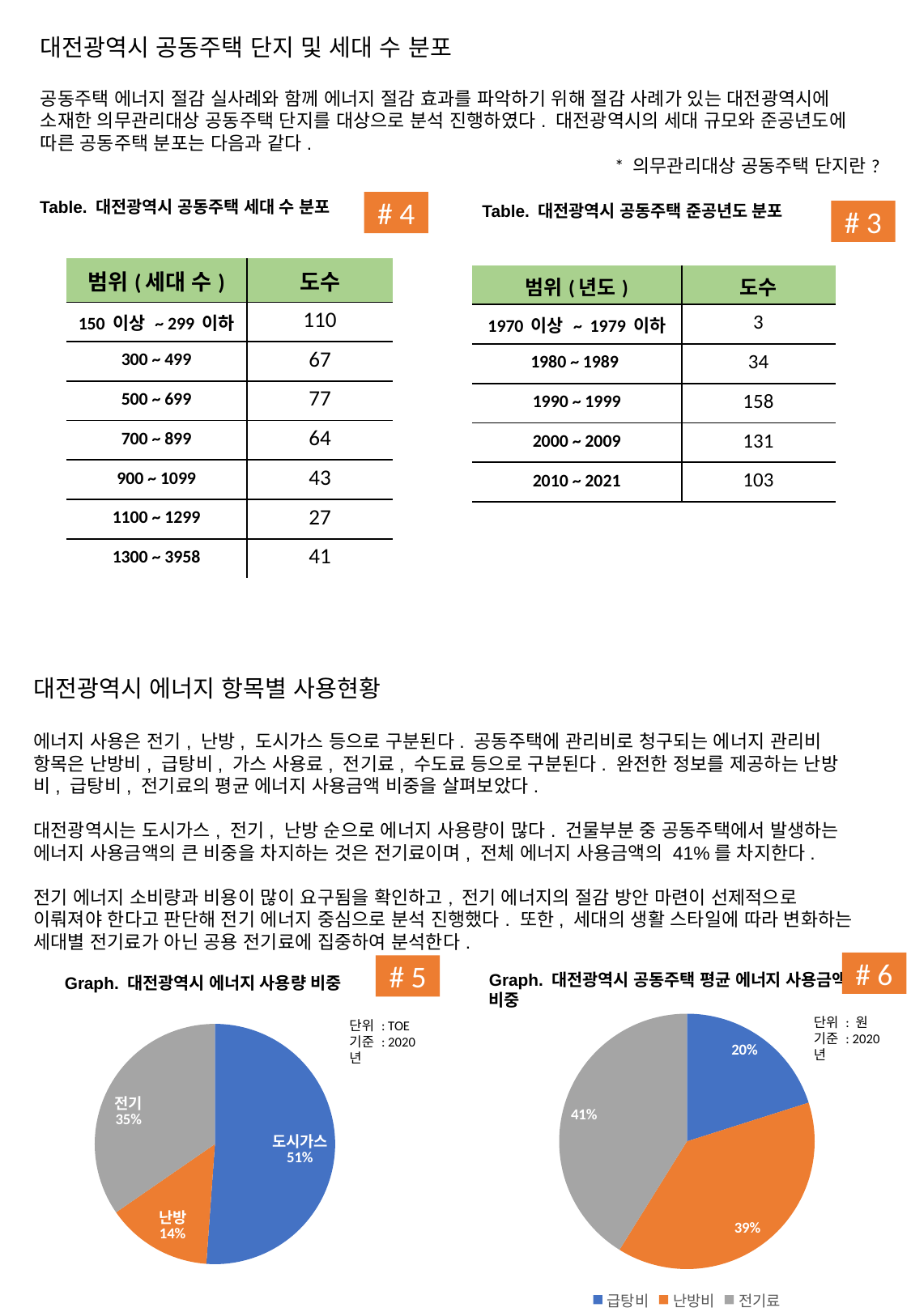

대전광역시 공동주택 단지 및 세대 수 분포
공동주택 에너지 절감 실사례와 함께 에너지 절감 효과를 파악하기 위해 절감 사례가 있는 대전광역시에 소재한 의무관리대상 공동주택 단지를 대상으로 분석 진행하였다. 대전광역시의 세대 규모와 준공년도에 따른 공동주택 분포는 다음과 같다.
* 의무관리대상 공동주택 단지란?

공동주택관리법 제2조(정의) ‘의무관리대상 공동주택’이란 해당 공동주택을 전문적으로 관리하는 자를 두고 자치 의결기구를 의무적으로 구성하여야 하는 등 일정한 의무가 부과되는 공동주택으로서, 다음 각 목 중 어느 하나에 해당하는 공동주택을 말한다.
가. 300세대 이상의 공동주택
나. 150세대 이상으로서 승강기가 설치된 공동주택
다. 150세대 이상으로서 중앙집중식 난방방식(지역난방방식을 포함한다)의 공동주택
라. 건축법 제11조에 따른 건축허가를 받아 주택 외의 시설과 주택을 동일 건축물로 건축한 건축물로서 주택이 150세대 이상인 건축물
마. 가목부터 라목까지에 해당하지 아니하는 공동주택 중 입주자등이 대통령령으로 정하는 기준(전체 입주자등의 3분의 2 이상이 서면으로 동의)에 따라 동의하여 정하는 공동주택
Table. 대전광역시 공동주택 세대 수 분포
# 4
Table. 대전광역시 공동주택 준공년도 분포
# 3
| 범위(세대 수) | 도수 |
| --- | --- |
| 150 이상 ~ 299 이하 | 110 |
| 300 ~ 499 | 67 |
| 500 ~ 699 | 77 |
| 700 ~ 899 | 64 |
| 900 ~ 1099 | 43 |
| 1100 ~ 1299 | 27 |
| 1300 ~ 3958 | 41 |
| 범위(년도) | 도수 |
| --- | --- |
| 1970 이상 ~ 1979 이하 | 3 |
| 1980 ~ 1989 | 34 |
| 1990 ~ 1999 | 158 |
| 2000 ~ 2009 | 131 |
| 2010 ~ 2021 | 103 |
대전광역시 에너지 항목별 사용현황
에너지 사용은 전기, 난방, 도시가스 등으로 구분된다. 공동주택에 관리비로 청구되는 에너지 관리비 항목은 난방비, 급탕비, 가스 사용료, 전기료, 수도료 등으로 구분된다. 완전한 정보를 제공하는 난방비, 급탕비, 전기료의 평균 에너지 사용금액 비중을 살펴보았다.
대전광역시는 도시가스, 전기, 난방 순으로 에너지 사용량이 많다. 건물부분 중 공동주택에서 발생하는 에너지 사용금액의 큰 비중을 차지하는 것은 전기료이며, 전체 에너지 사용금액의 41%를 차지한다.
전기 에너지 소비량과 비용이 많이 요구됨을 확인하고, 전기 에너지의 절감 방안 마련이 선제적으로 이뤄져야 한다고 판단해 전기 에너지 중심으로 분석 진행했다. 또한, 세대의 생활 스타일에 따라 변화하는 세대별 전기료가 아닌 공용 전기료에 집중하여 분석한다.
# 6
# 5
Graph. 대전광역시 공동주택 평균 에너지 사용금액 비중
Graph. 대전광역시 에너지 사용량 비중

### Chart

| Category | 평균에너지사용금액 |
|---|---|
| 급탕비 | 20497323.0721047 |
| 난방비 | 39527134.2253776 |
| 전기료 | 41968546.4426988 |
단위 : 원
기준 : 2020년
단위 : TOE
기준 : 2020년

### Chart

| Category |  |
|---|---|
| 도시가스 | 178409.49 |
| 난방 | 49616.58 |
| 전기 | 120819.13 |